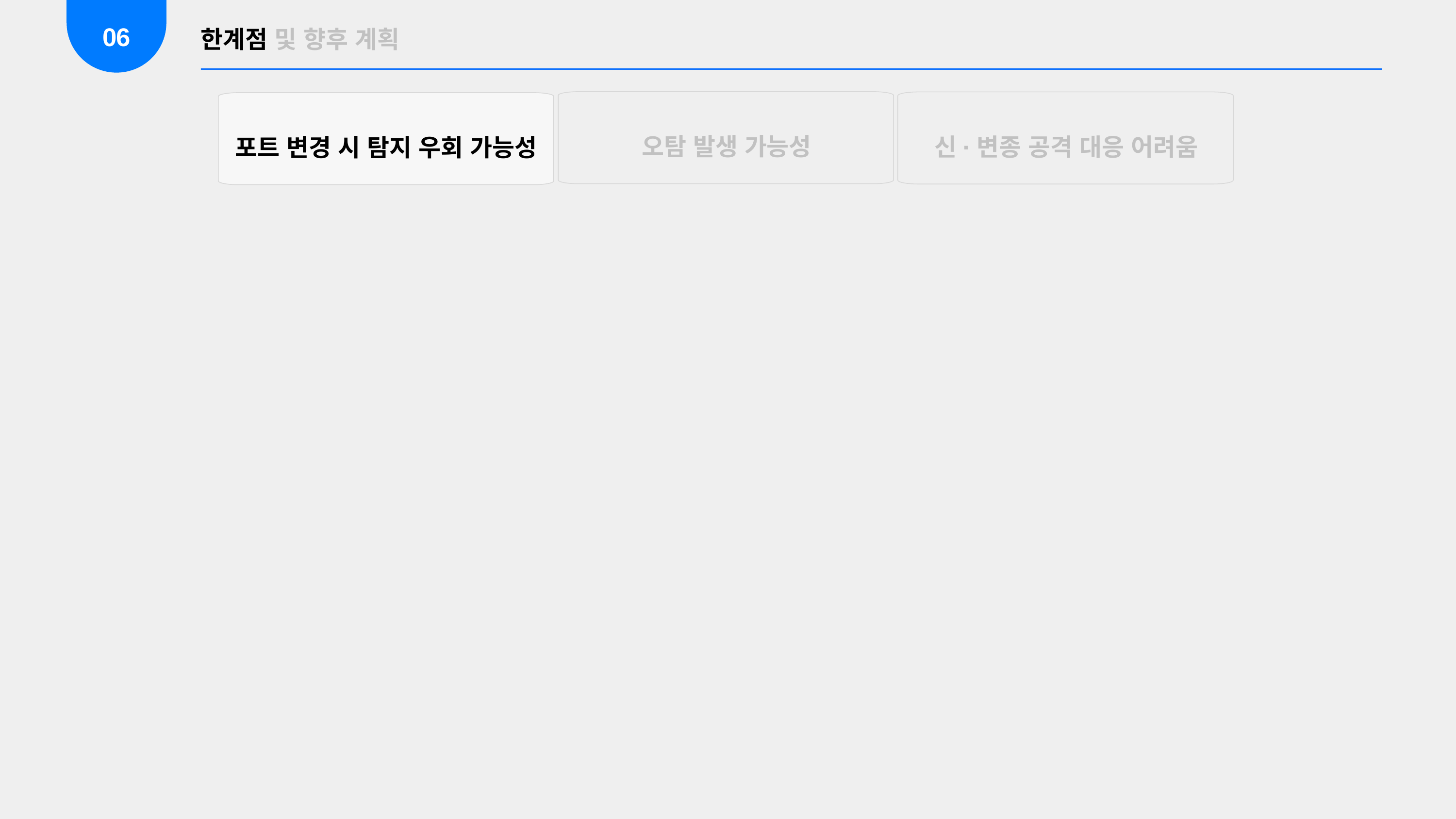

06
한계점 및 향후 계획

오탐 발생 가능성

신·변종 공격 대응 어려움

포트 변경 시 탐지 우회 가능성